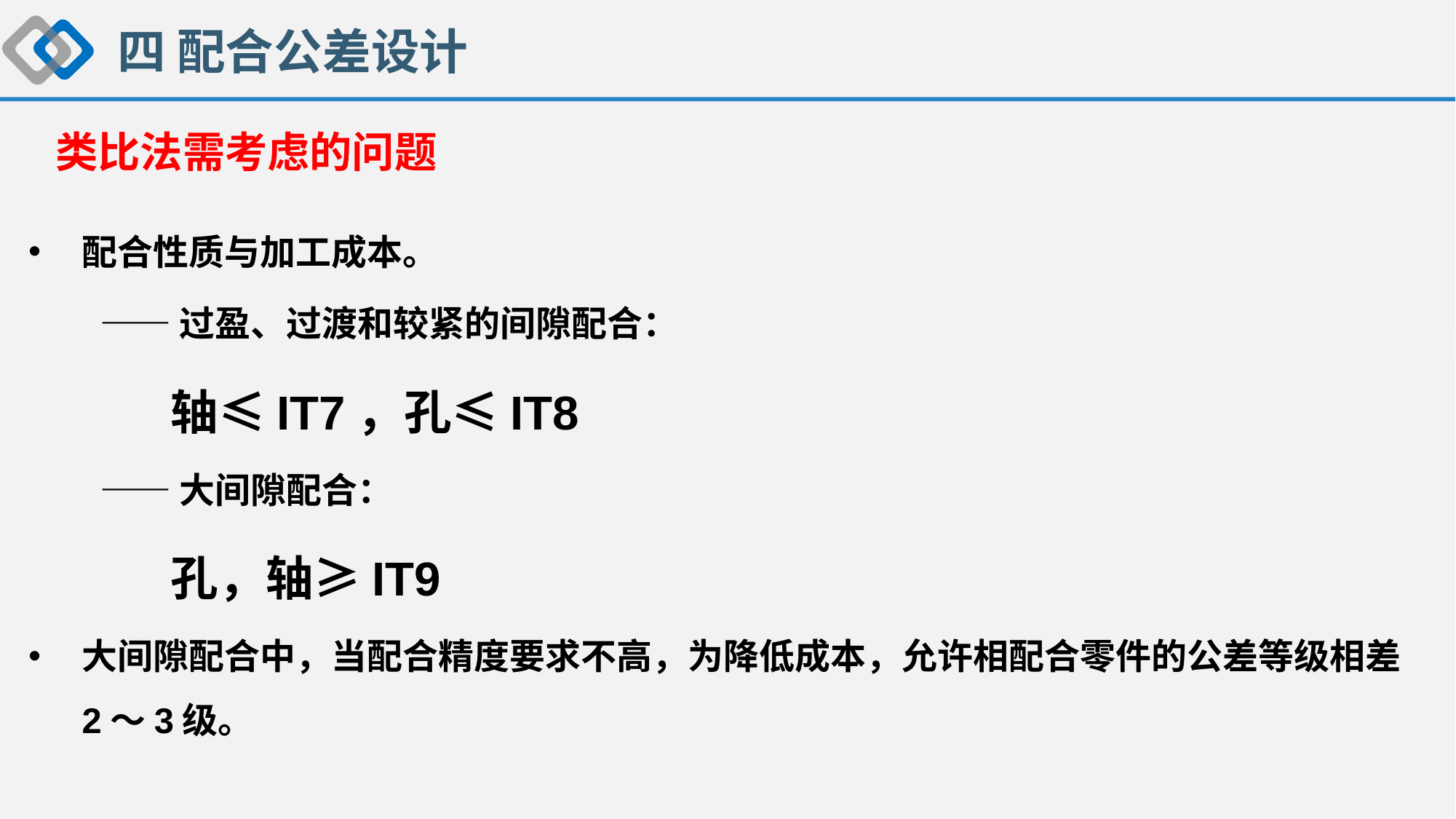

四 配合公差设计
类比法需考虑的问题
配合性质与加工成本。
——过盈、过渡和较紧的间隙配合：
轴≤IT7，孔≤IT8
——大间隙配合：
孔，轴≥IT9
大间隙配合中，当配合精度要求不高，为降低成本，允许相配合零件的公差等级相差2～3级。